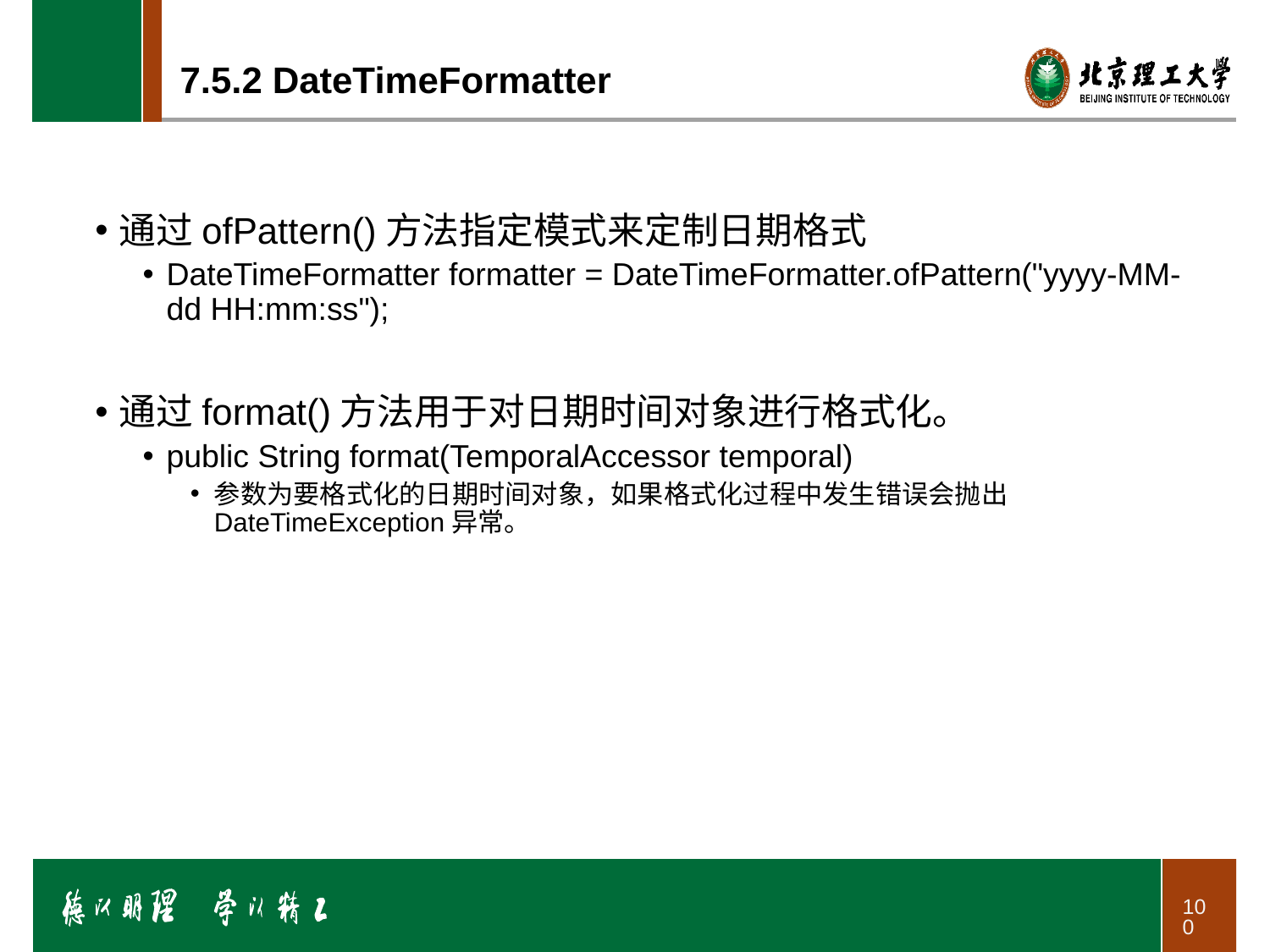

# 7.5.2 DateTimeFormatter
通过ofPattern()方法指定模式来定制日期格式
DateTimeFormatter formatter = DateTimeFormatter.ofPattern("yyyy-MM-dd HH:mm:ss");

通过format()方法用于对日期时间对象进行格式化。
public String format(TemporalAccessor temporal)
参数为要格式化的日期时间对象，如果格式化过程中发生错误会抛出DateTimeException异常。